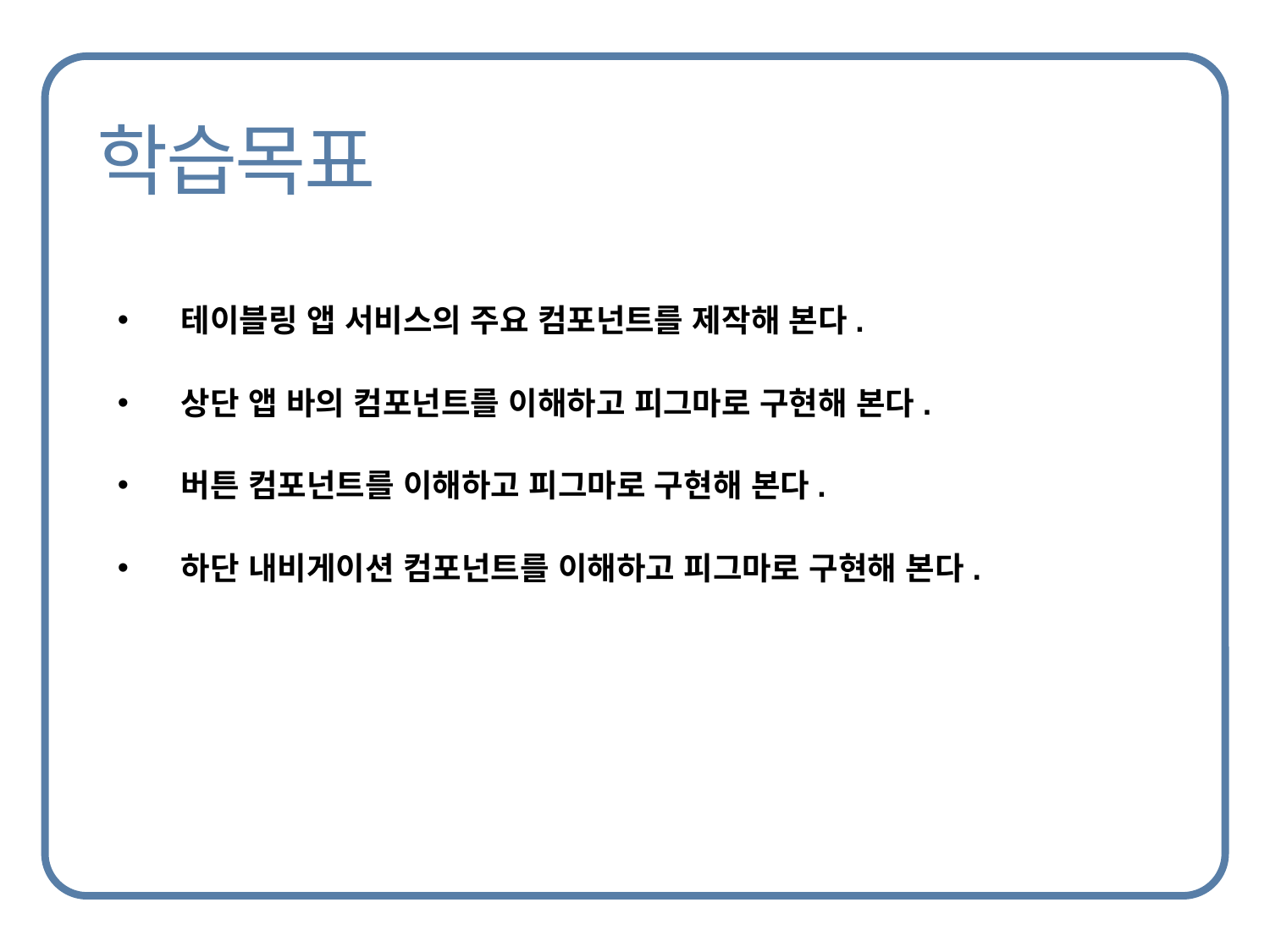

테이블링 앱 서비스의 주요 컴포넌트를 제작해 본다.
상단 앱 바의 컴포넌트를 이해하고 피그마로 구현해 본다.
버튼 컴포넌트를 이해하고 피그마로 구현해 본다.
하단 내비게이션 컴포넌트를 이해하고 피그마로 구현해 본다.